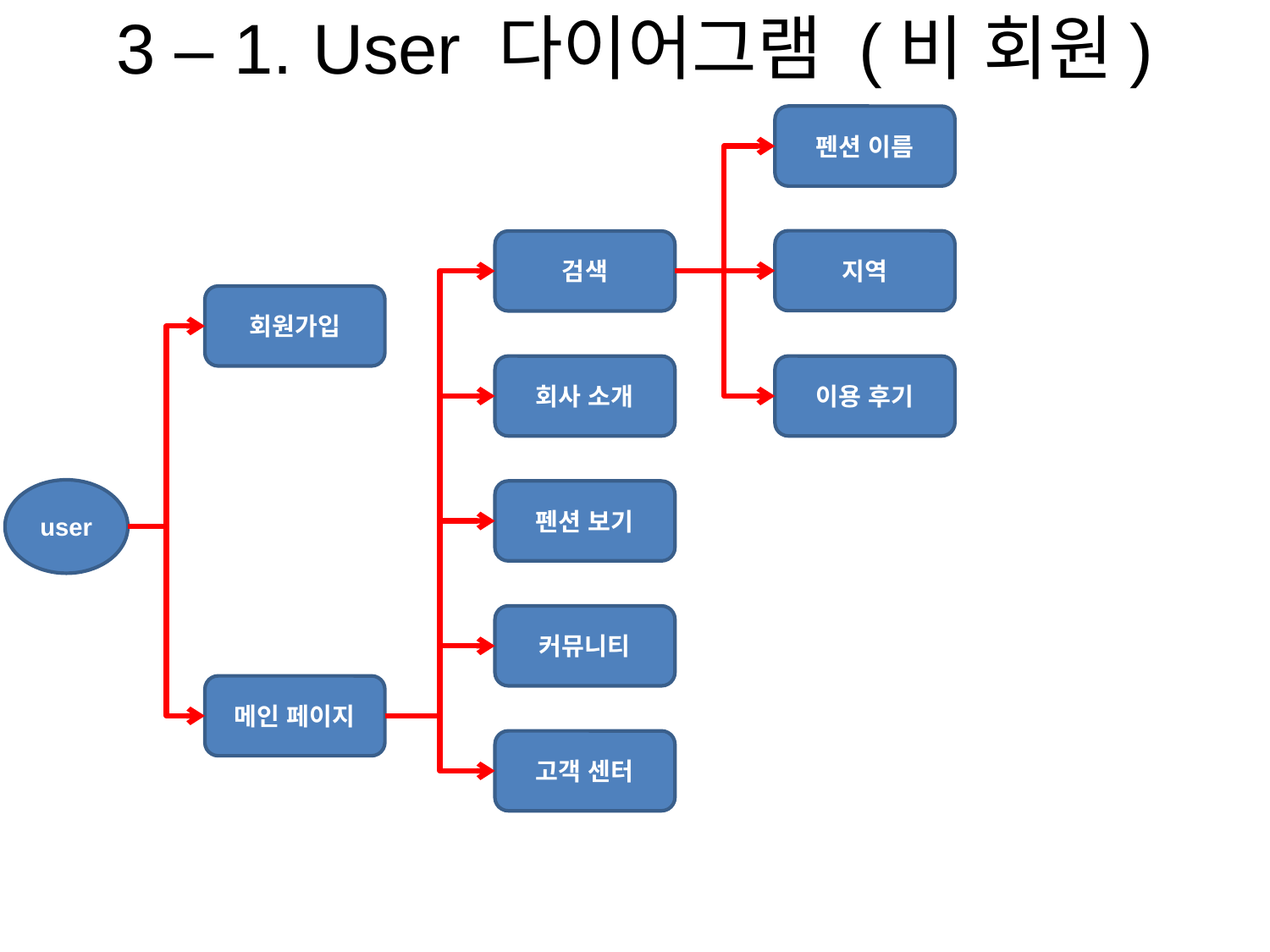

# 3 – 1. User 다이어그램 (비 회원)
펜션 이름

지역
검색
회원가입
회사 소개
이용 후기
user
펜션 보기
커뮤니티
메인 페이지
고객 센터